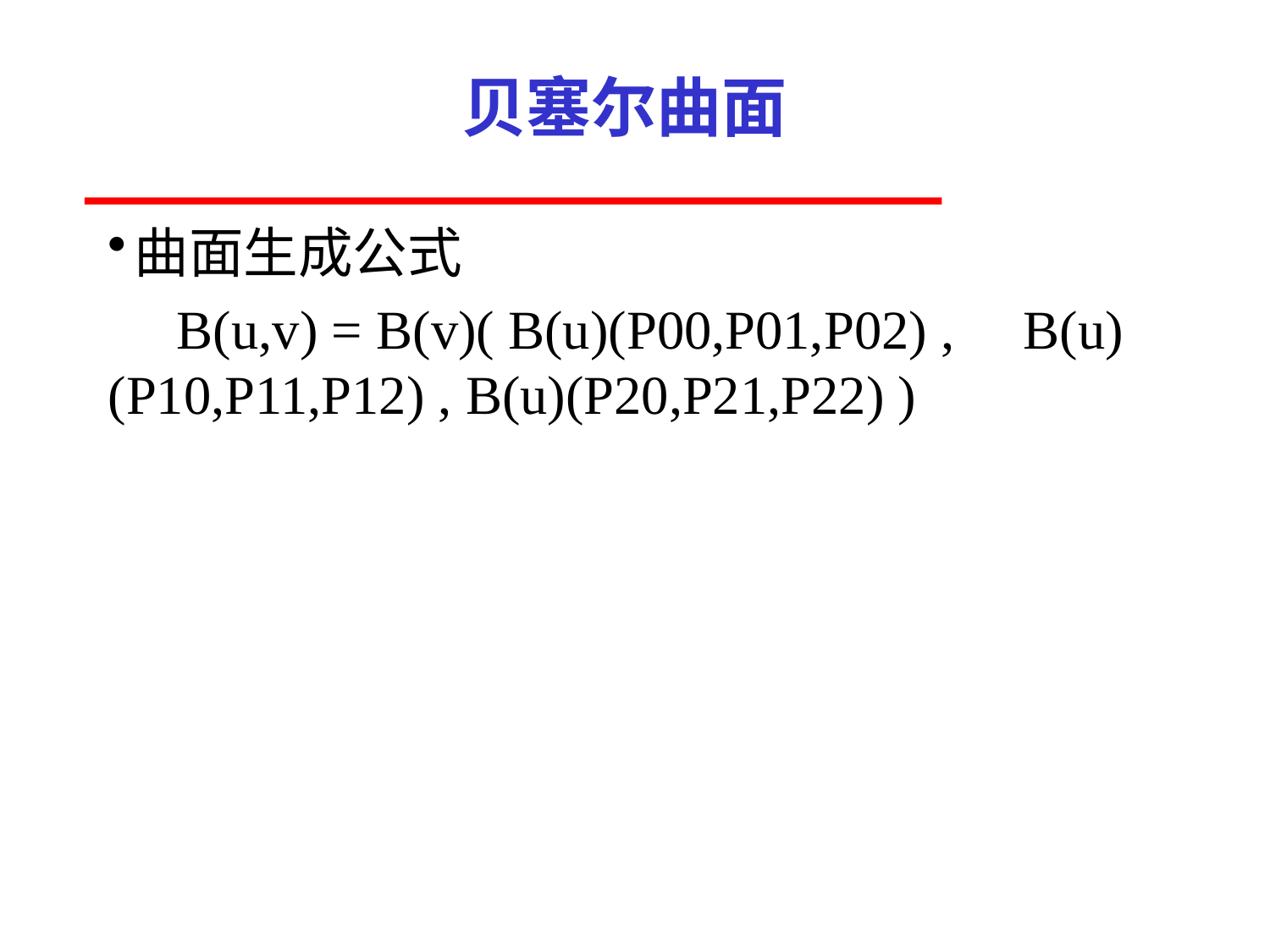

# 贝塞尔曲面
曲面生成公式
     B(u,v) = B(v)( B(u)(P00,P01,P02) ,     B(u)(P10,P11,P12) , B(u)(P20,P21,P22) )
31